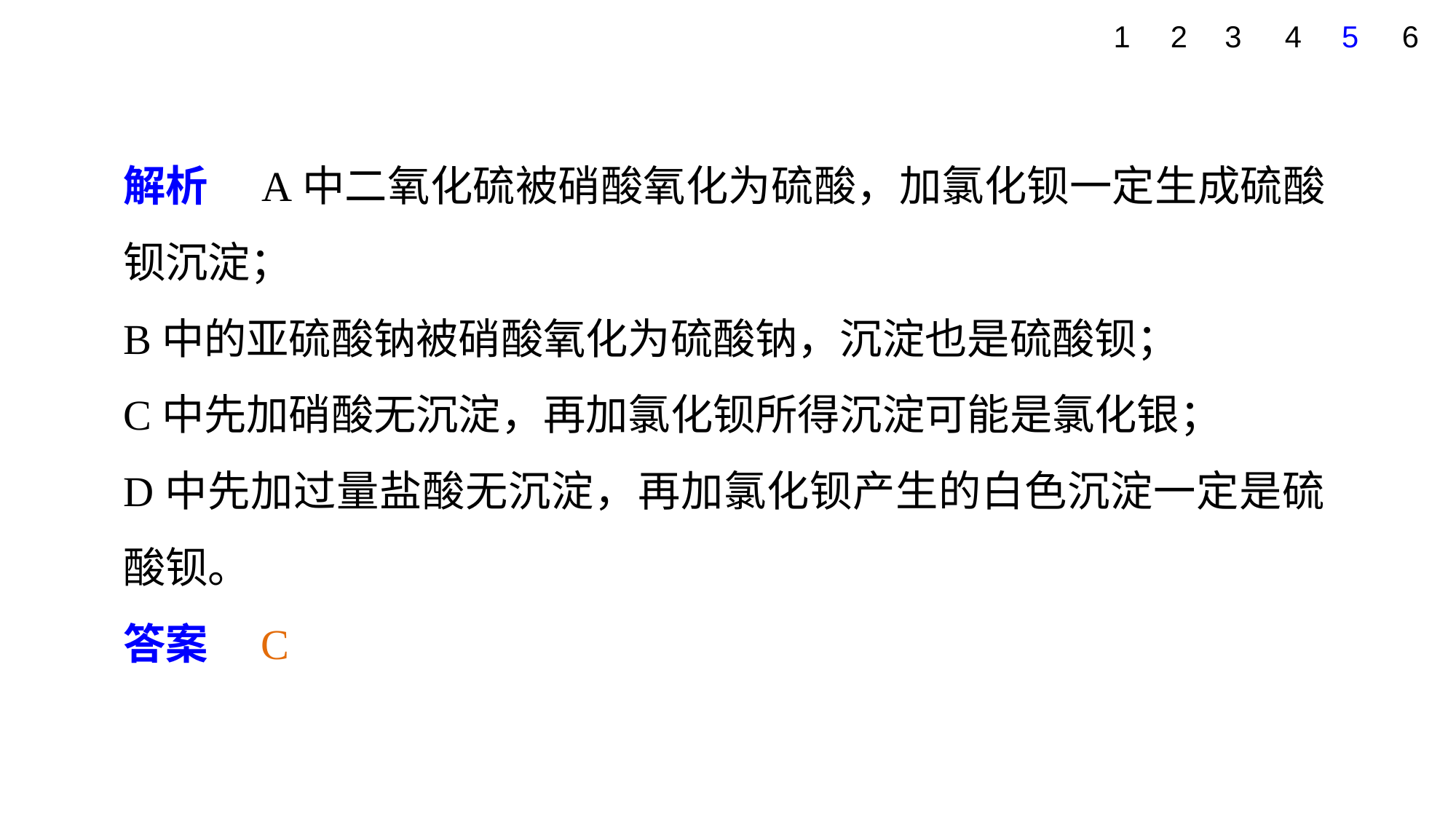

1
2
3
4
5
6
解析　A中二氧化硫被硝酸氧化为硫酸，加氯化钡一定生成硫酸钡沉淀；
B中的亚硫酸钠被硝酸氧化为硫酸钠，沉淀也是硫酸钡；
C中先加硝酸无沉淀，再加氯化钡所得沉淀可能是氯化银；
D中先加过量盐酸无沉淀，再加氯化钡产生的白色沉淀一定是硫酸钡。
答案　C